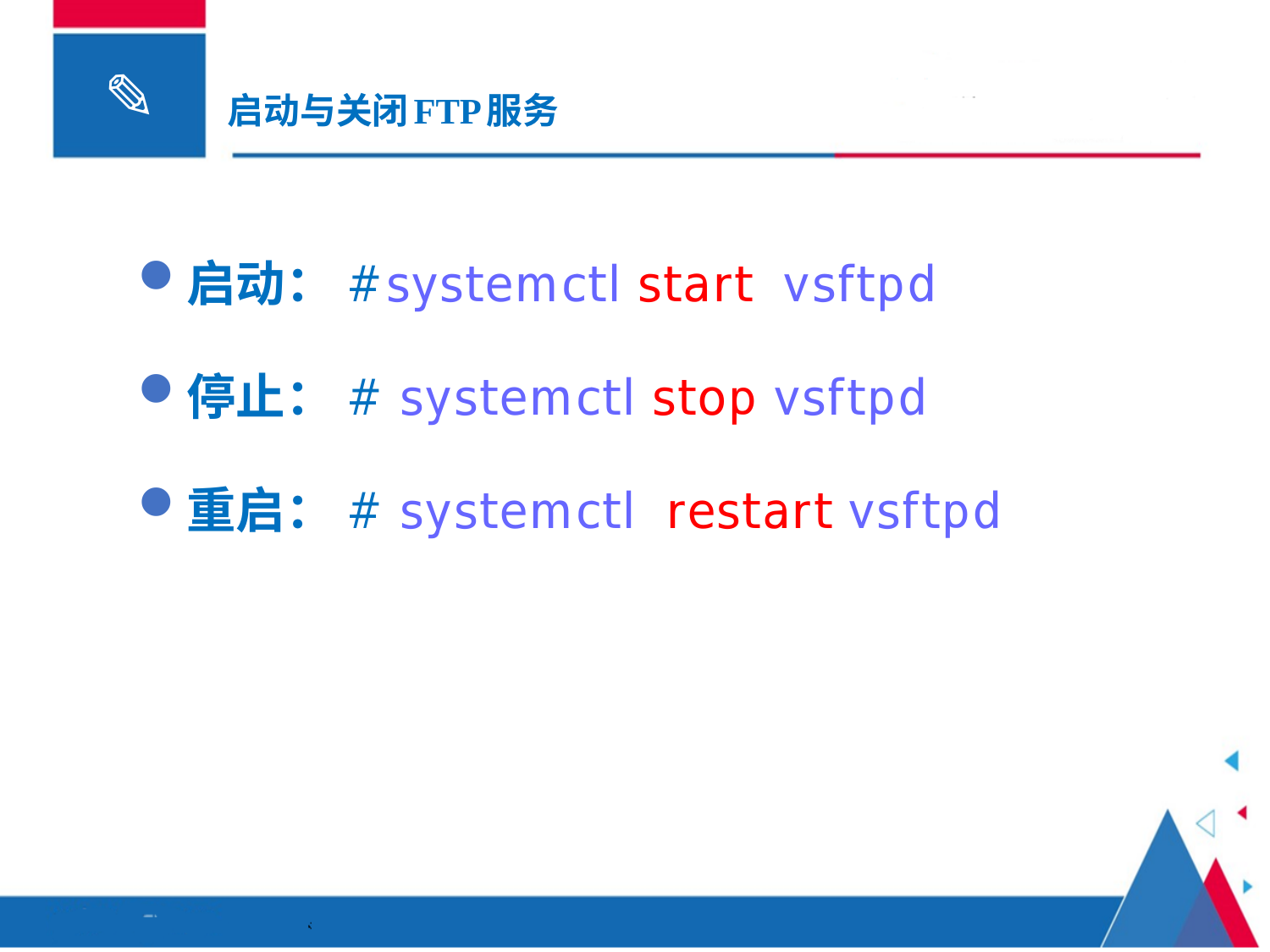

# 启动与关闭FTP服务
启动：#systemctl start  vsftpd
停止：# systemctl stop vsftpd
重启：# systemctl  restart vsftpd